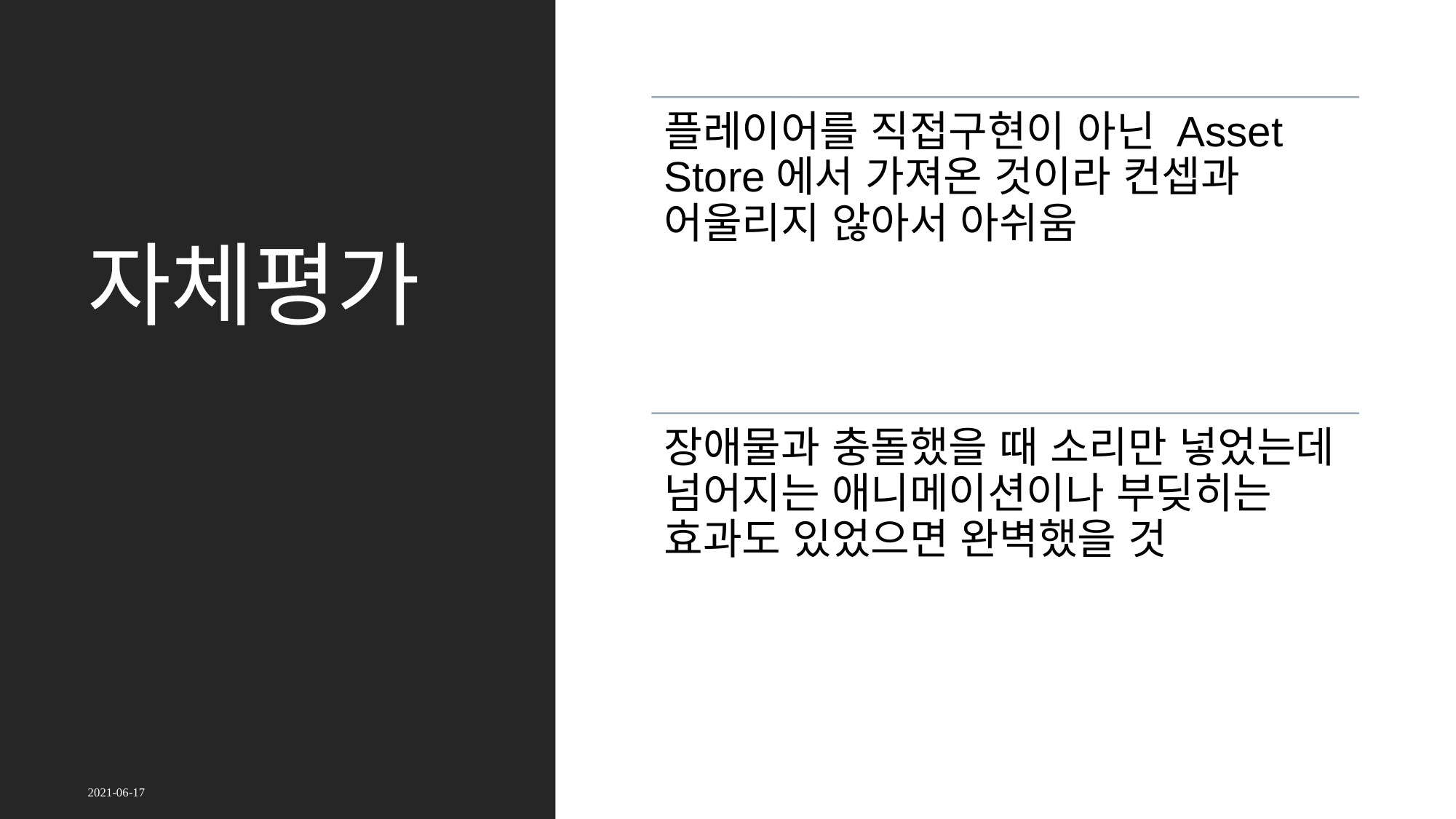

# 자체평가
플레이어를 직접구현이 아닌 Asset Store에서 가져온 것이라 컨셉과 어울리지 않아서 아쉬움
장애물과 충돌했을 때 소리만 넣었는데 넘어지는 애니메이션이나 부딪히는 효과도 있었으면 완벽했을 것

2021-06-17